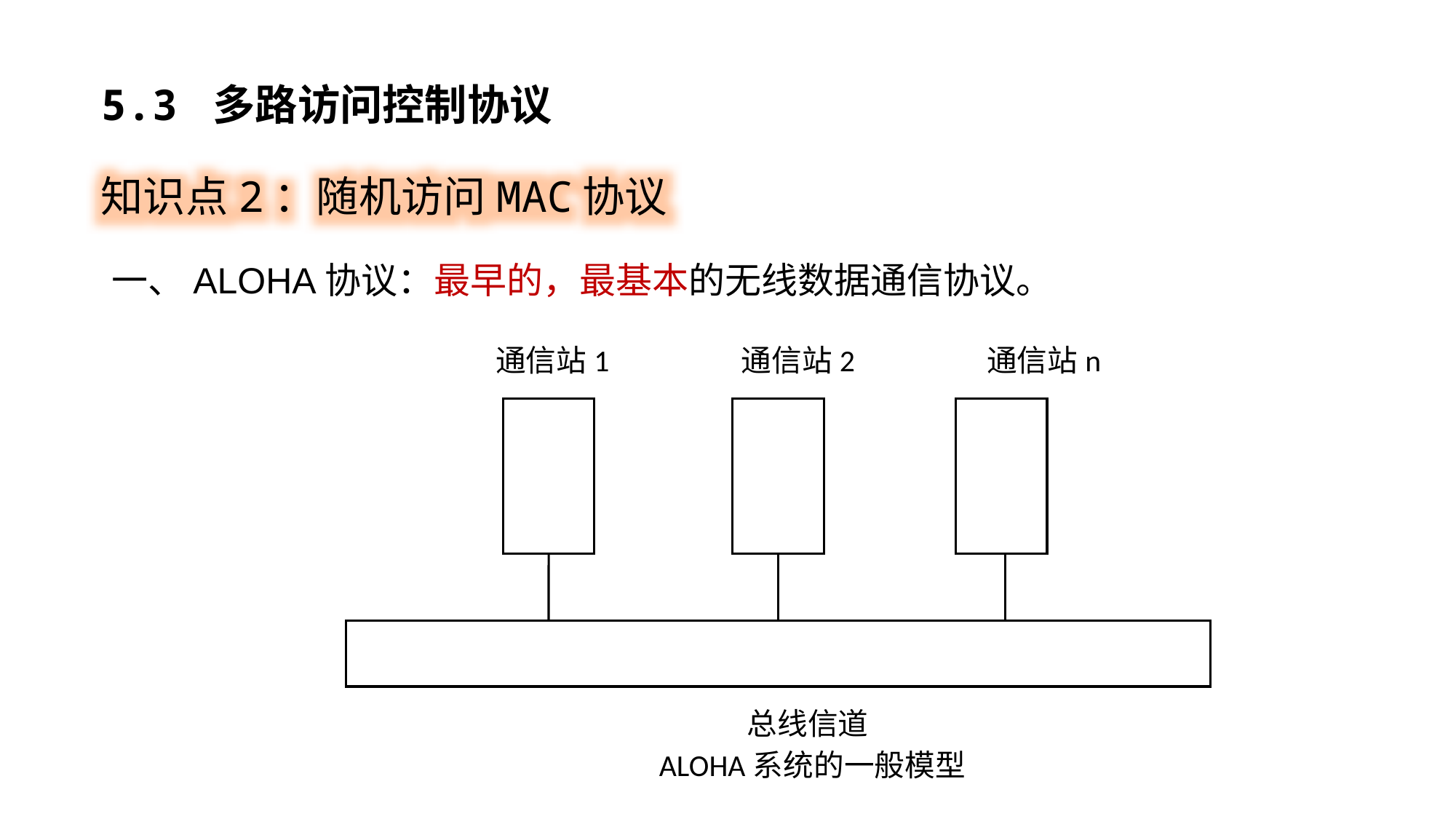

5.3 多路访问控制协议
知识点2：随机访问MAC协议
一、ALOHA协议：最早的，最基本的无线数据通信协议。
通信站1                  通信站2                  通信站n

总线信道
ALOHA系统的一般模型